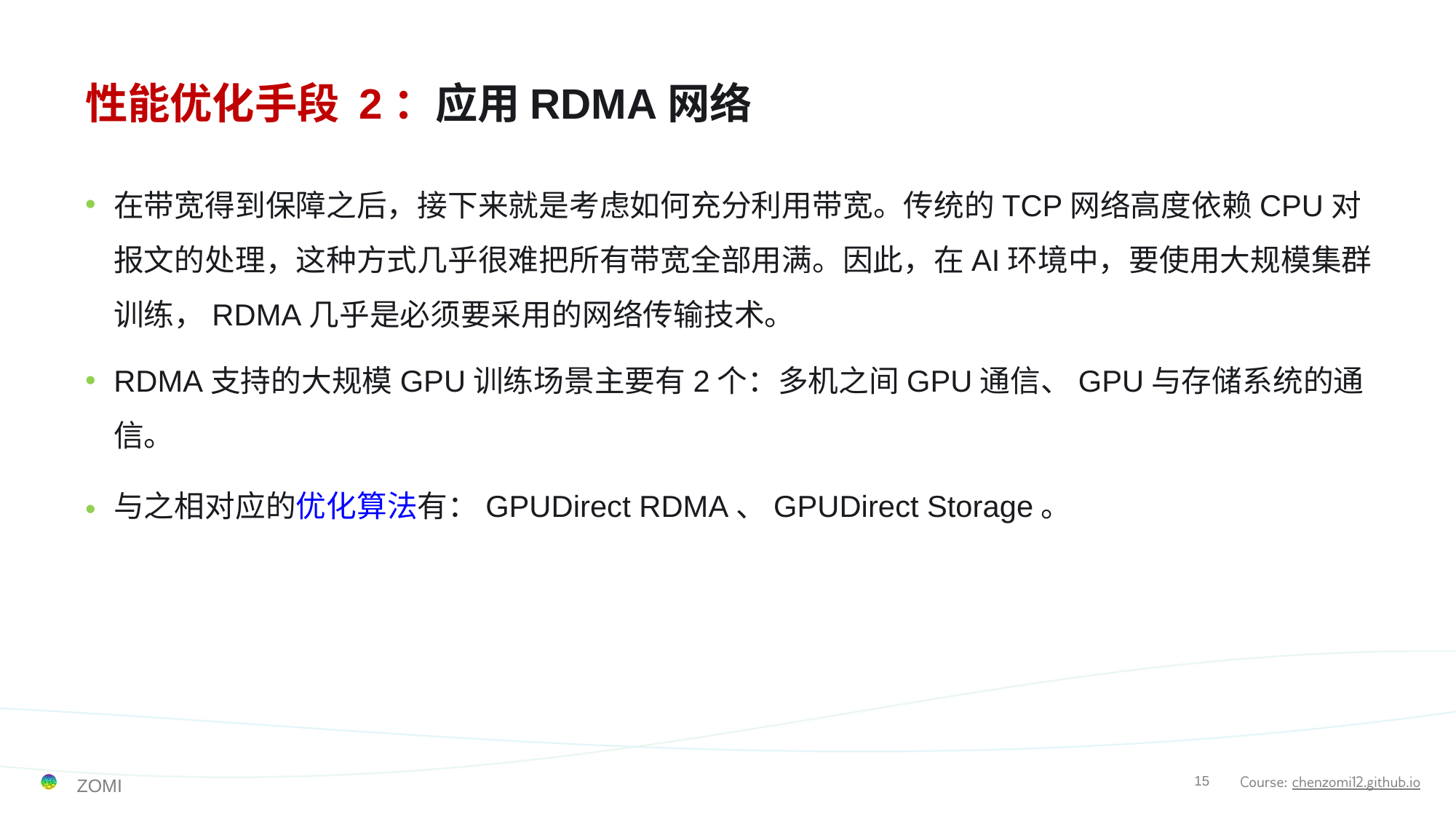

# 性能优化手段 2：应用RDMA网络
在带宽得到保障之后，接下来就是考虑如何充分利用带宽。传统的TCP网络高度依赖CPU对报文的处理，这种方式几乎很难把所有带宽全部用满。因此，在AI环境中，要使用大规模集群训练，RDMA几乎是必须要采用的网络传输技术。
RDMA支持的大规模GPU训练场景主要有2个：多机之间GPU通信、GPU与存储系统的通信。
与之相对应的优化算法有：GPUDirect RDMA、GPUDirect Storage。